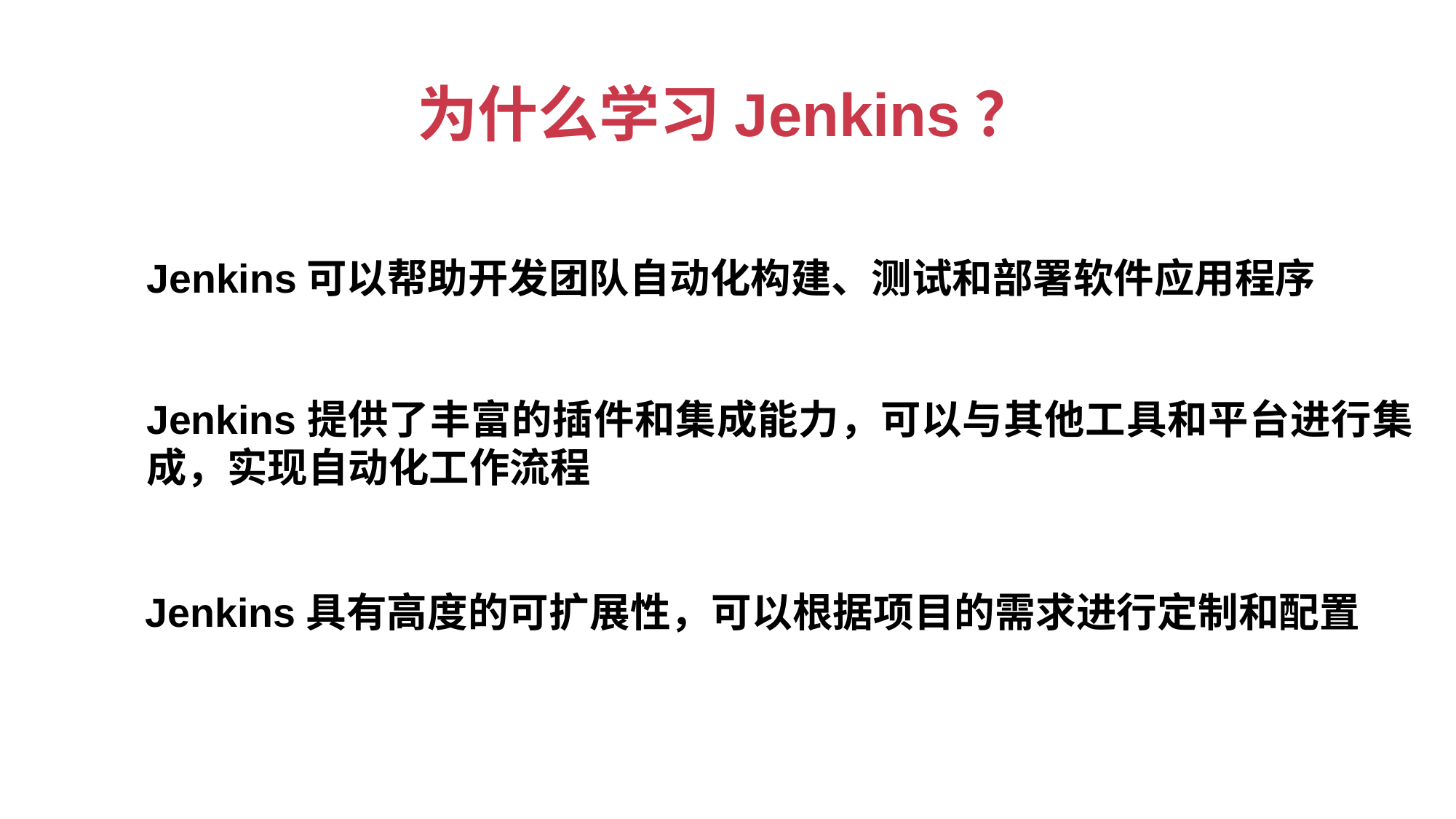

为什么学习Jenkins？
Jenkins可以帮助开发团队自动化构建、测试和部署软件应用程序
Jenkins提供了丰富的插件和集成能力，可以与其他工具和平台进行集成，实现自动化工作流程
Jenkins具有高度的可扩展性，可以根据项目的需求进行定制和配置